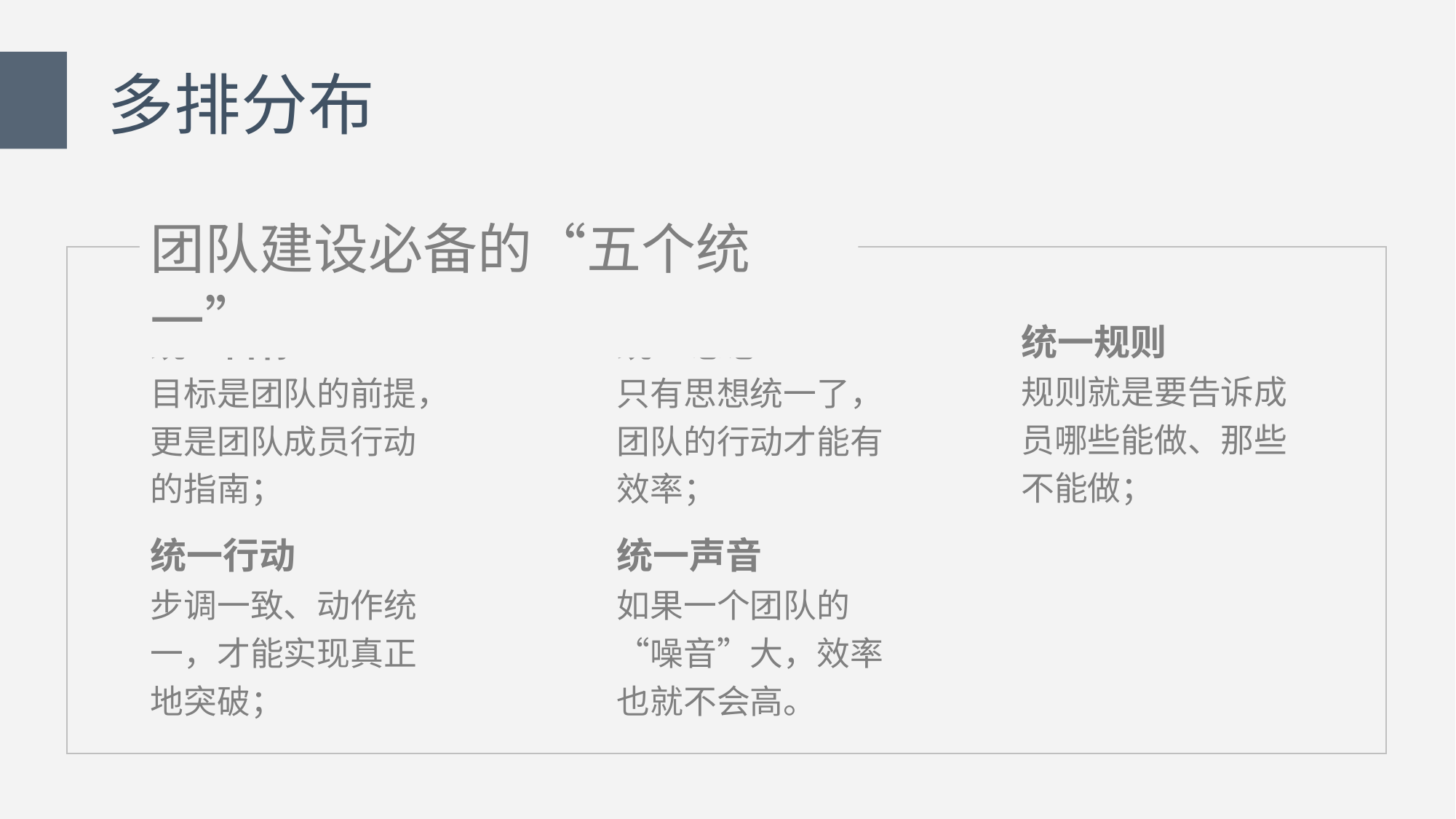

多排分布
团队建设必备的“五个统一”

统一规则
规则就是要告诉成员哪些能做、那些不能做；
统一目标
目标是团队的前提，更是团队成员行动的指南；
统一思想
只有思想统一了，团队的行动才能有效率；
统一声音
如果一个团队的“噪音”大，效率也就不会高。
统一行动
步调一致、动作统一，才能实现真正地突破；